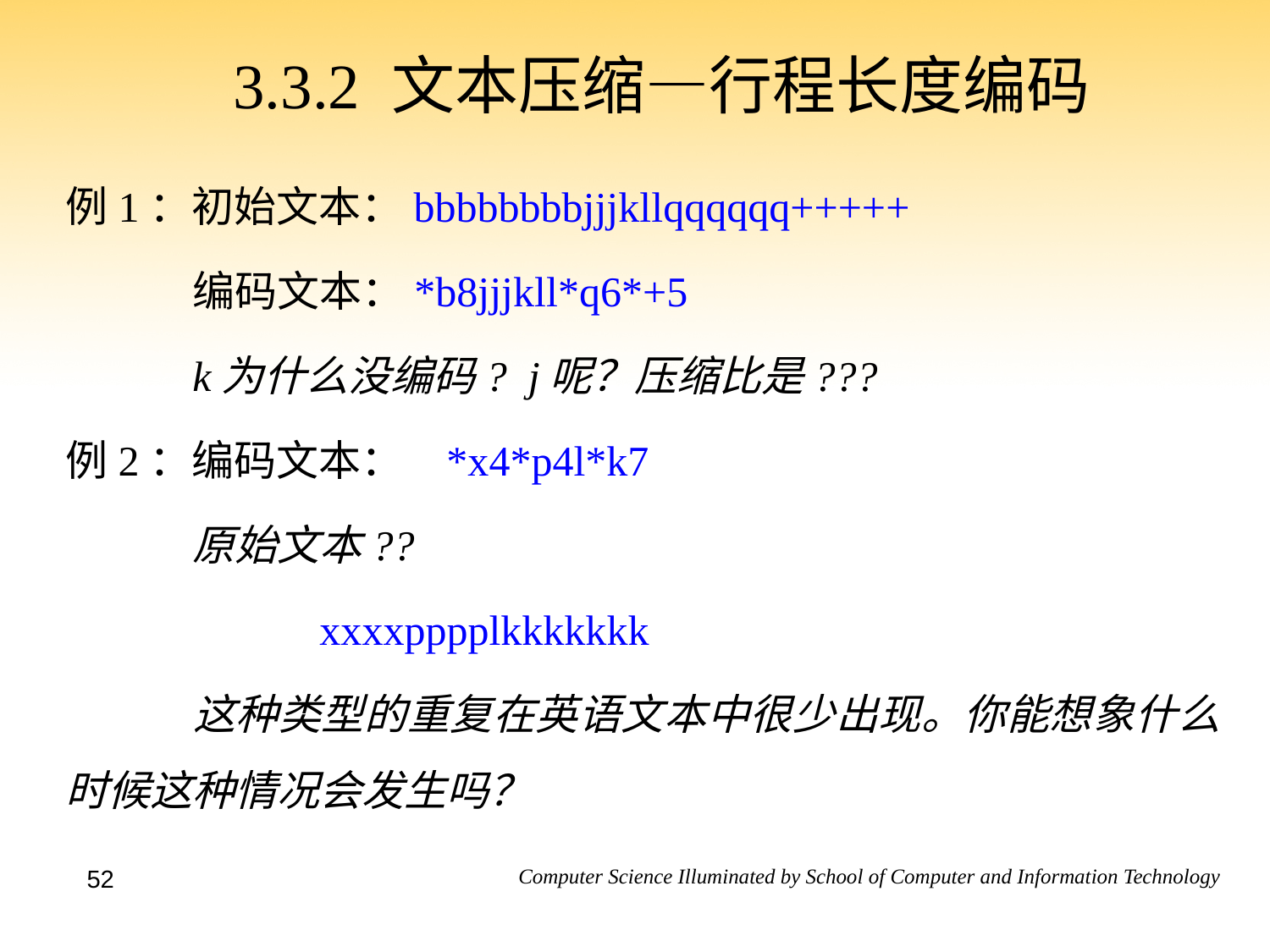

# 3.3.2 文本压缩—行程长度编码
例1：初始文本：bbbbbbbbjjjkllqqqqqq+++++
	编码文本：*b8jjjkll*q6*+5
	k为什么没编码?  j呢？压缩比是???
例2：编码文本：	*x4*p4l*k7
	原始文本??
		xxxxpppplkkkkkkk
	这种类型的重复在英语文本中很少出现。你能想象什么时候这种情况会发生吗？

52